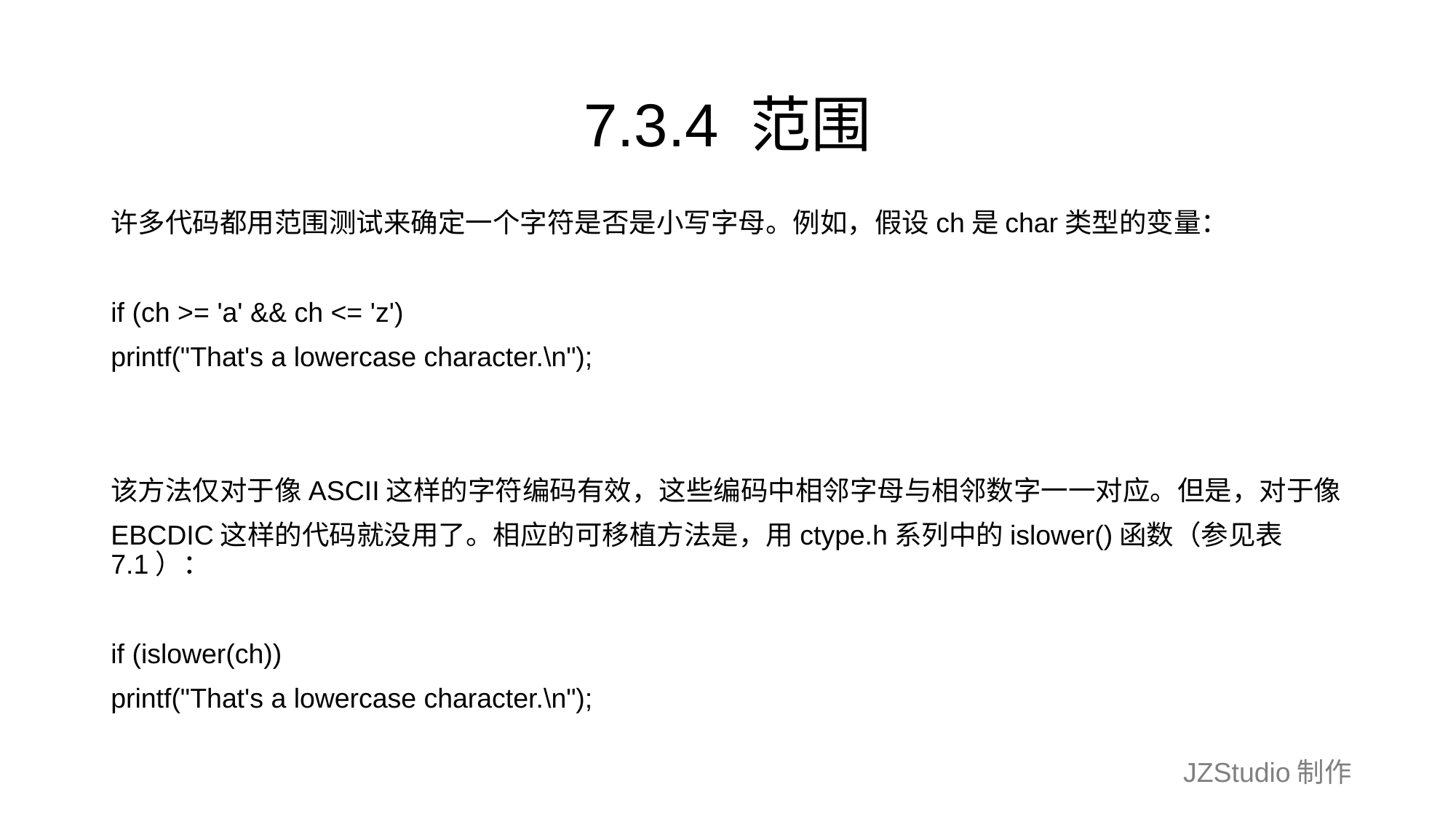

# 7.3.4 范围
许多代码都用范围测试来确定一个字符是否是小写字母。例如，假设ch是char类型的变量：

if (ch >= 'a' && ch <= 'z')
printf("That's a lowercase character.\n");

该方法仅对于像ASCII这样的字符编码有效，这些编码中相邻字母与相邻数字一一对应。但是，对于像
EBCDIC这样的代码就没用了。相应的可移植方法是，用ctype.h系列中的islower()函数（参见表7.1）：

if (islower(ch))
printf("That's a lowercase character.\n");